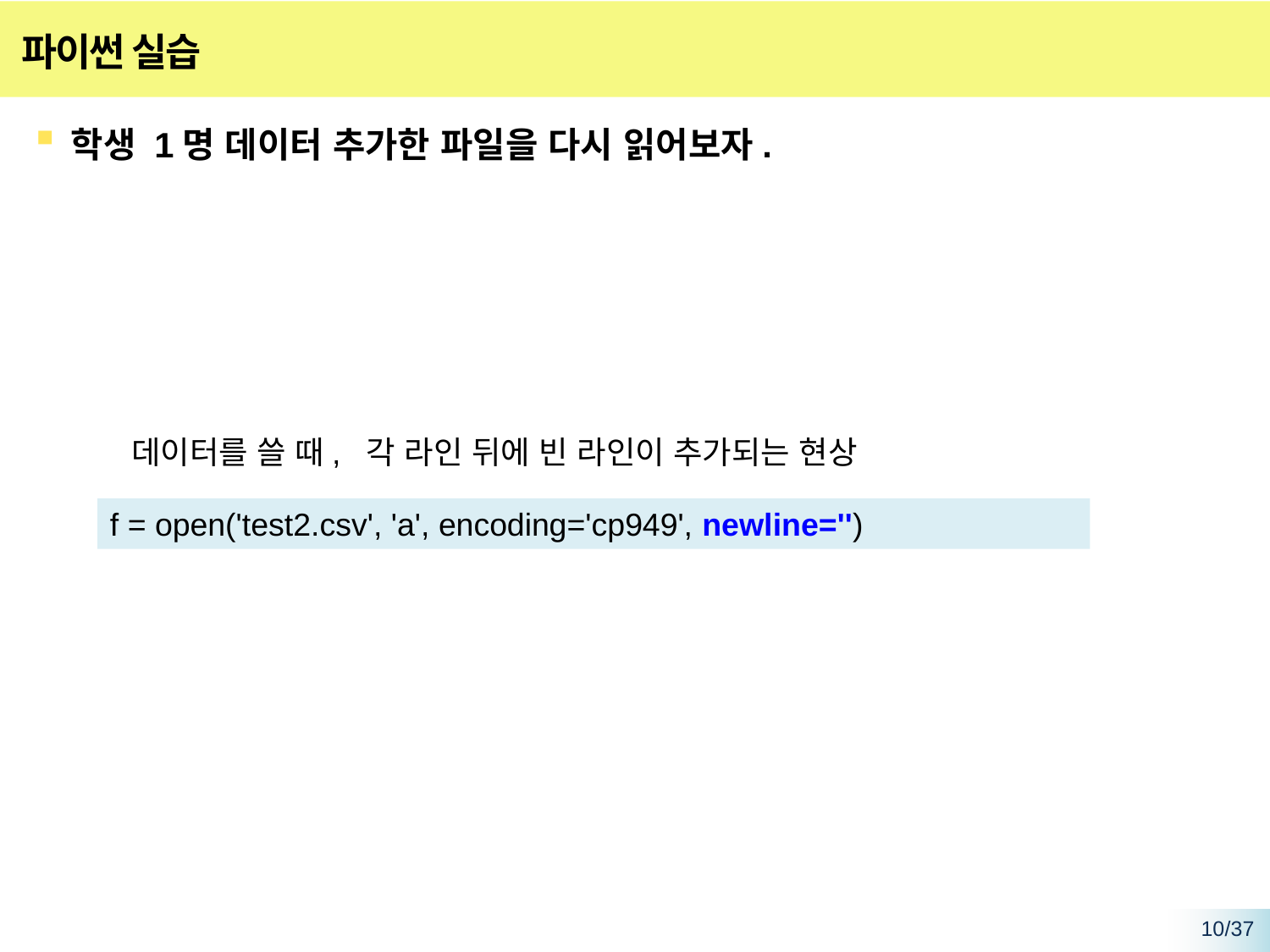

# 파이썬 실습
학생 1명 데이터 추가한 파일을 다시 읽어보자.
데이터를 쓸 때,  각 라인 뒤에 빈 라인이 추가되는 현상
f = open('test2.csv', 'a', encoding='cp949', newline='')